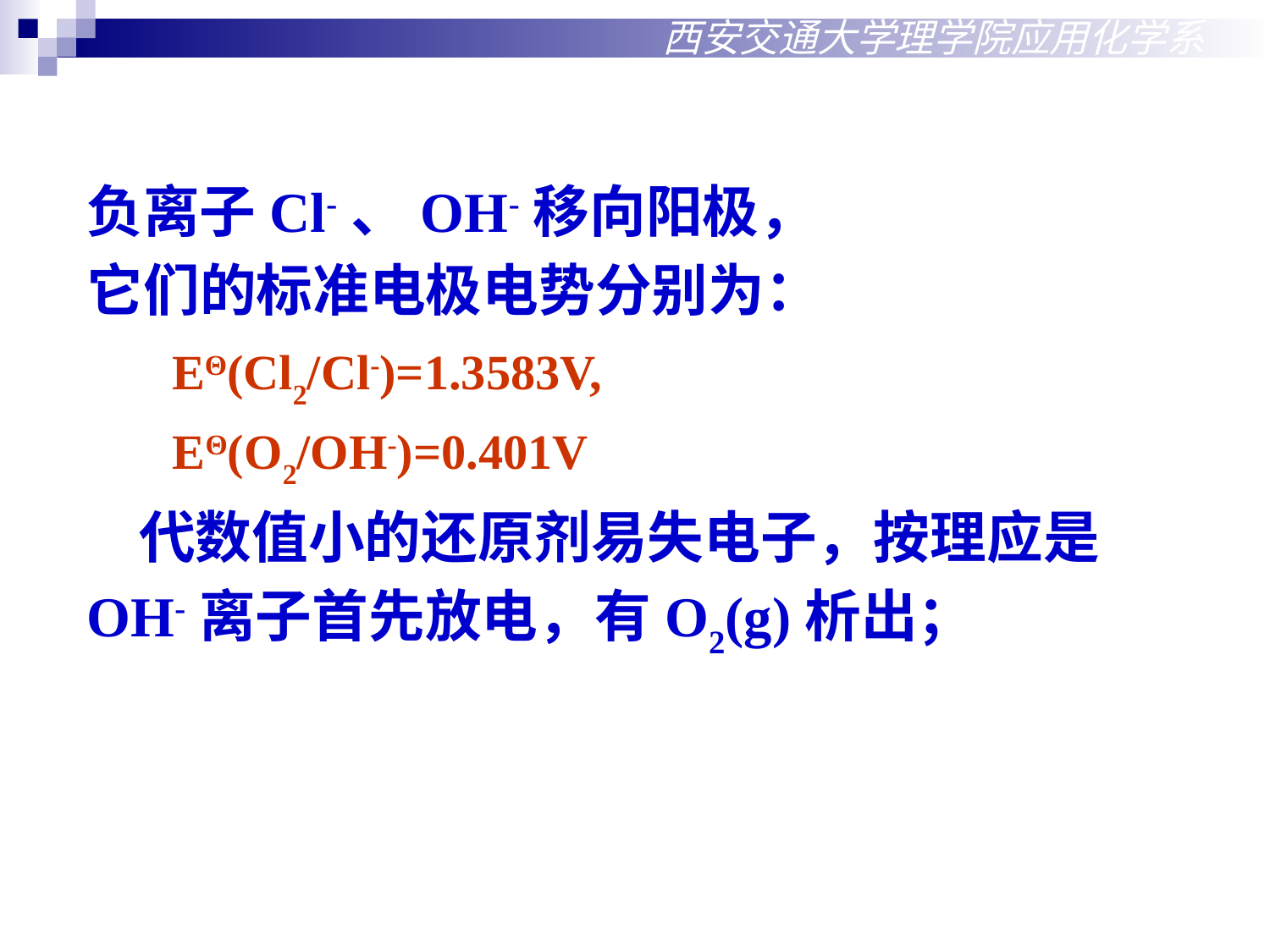

西安交通大学理学院应用化学系
负离子Cl-、OH-移向阳极，
它们的标准电极电势分别为：
      EΘ(Cl2/Cl-)=1.3583V,
       EΘ(O2/OH-)=0.401V
   代数值小的还原剂易失电子，按理应是
OH-离子首先放电，有O2(g)析出；